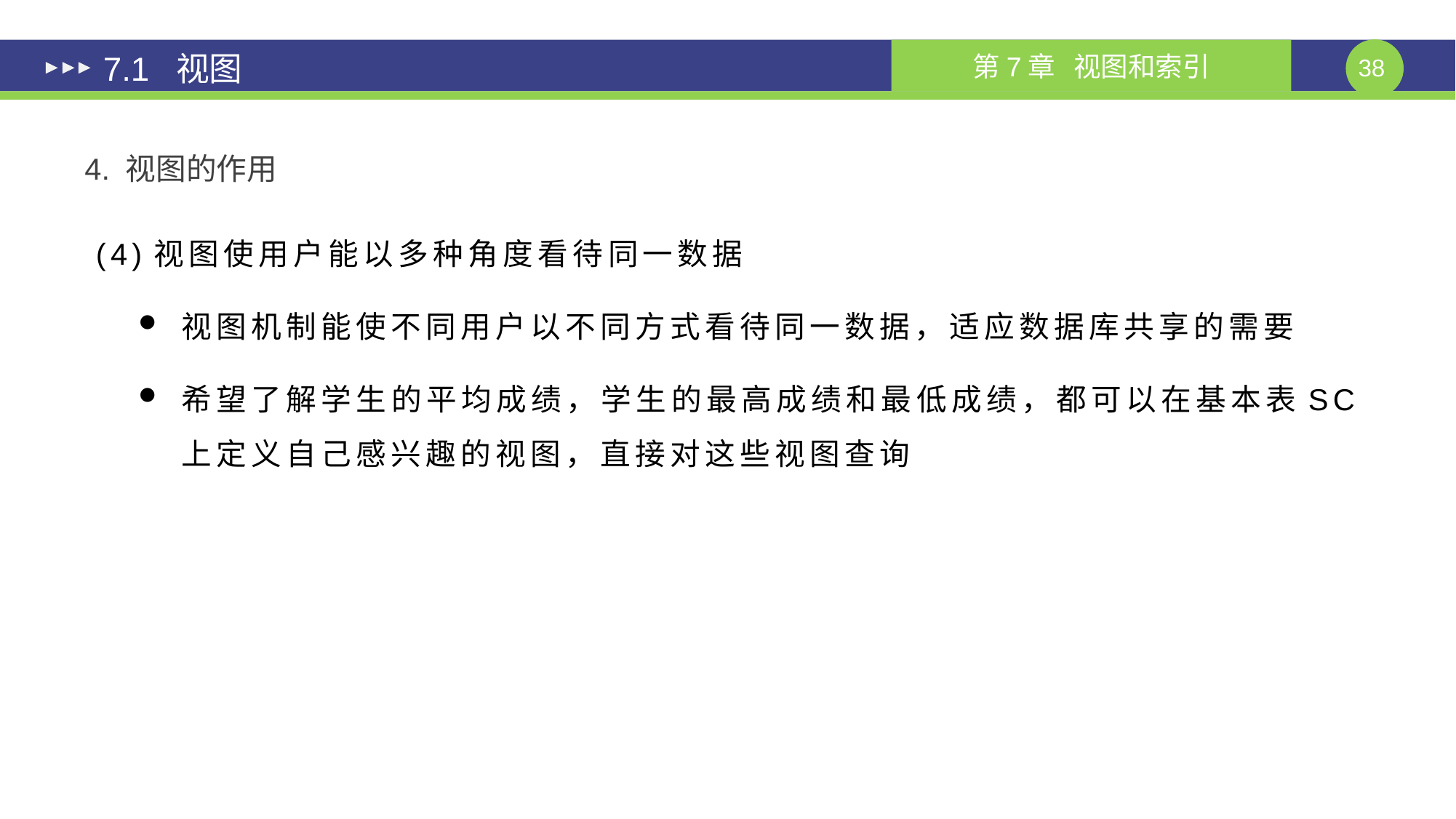

7.1  视图
4. 视图的作用
(4)视图使用户能以多种角度看待同一数据
视图机制能使不同用户以不同方式看待同一数据，适应数据库共享的需要
希望了解学生的平均成绩，学生的最高成绩和最低成绩，都可以在基本表SC上定义自己感兴趣的视图，直接对这些视图查询